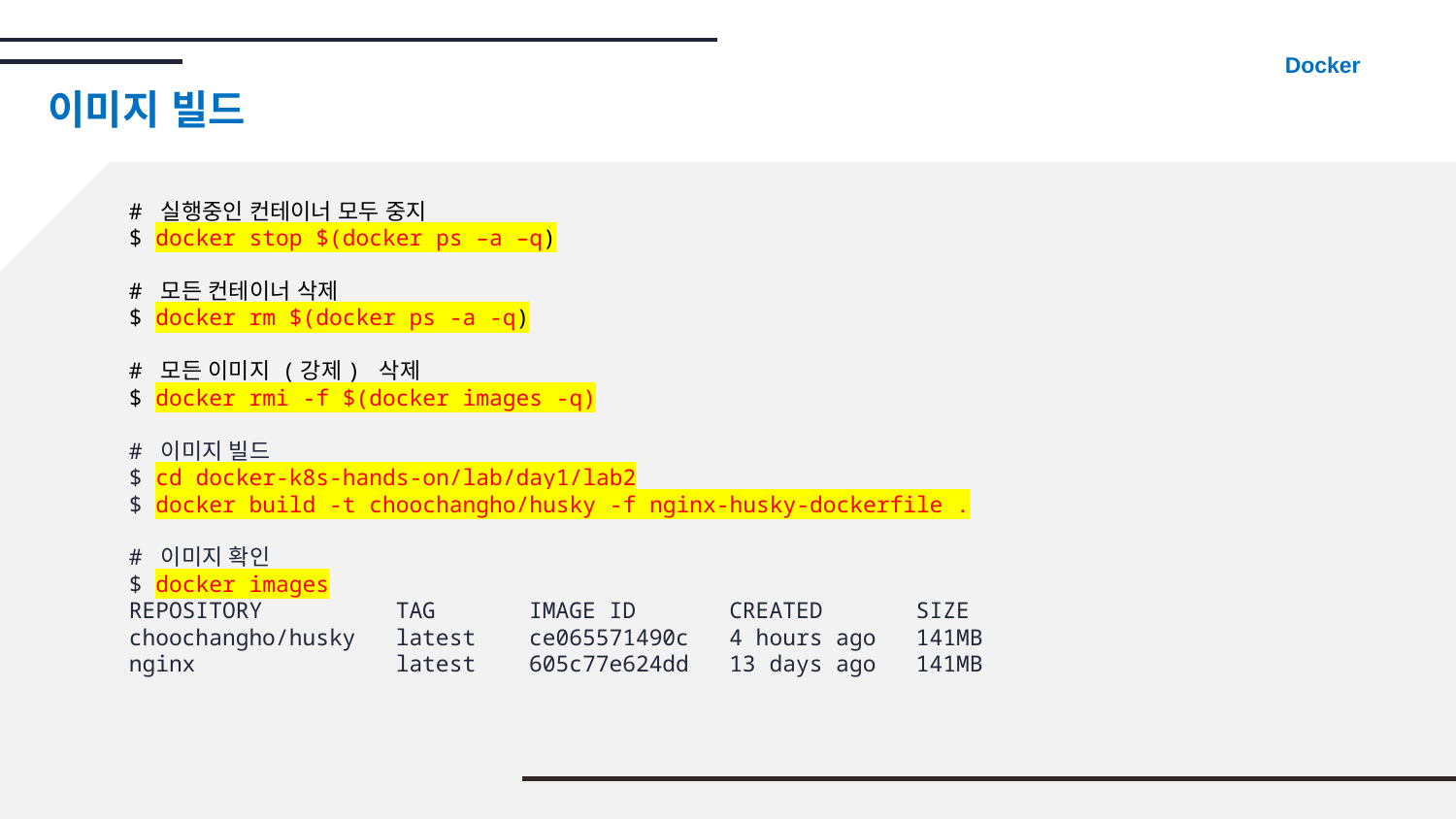

Docker
# 이미지 빌드
# 실행중인 컨테이너 모두 중지
$ docker stop $(docker ps –a –q)

# 모든 컨테이너 삭제
$ docker rm $(docker ps -a -q)

# 모든 이미지 (강제) 삭제
$ docker rmi -f $(docker images -q)

# 이미지 빌드
$ cd docker-k8s-hands-on/lab/day1/lab2
$ docker build -t choochangho/husky -f nginx-husky-dockerfile .

# 이미지 확인
$ docker images
REPOSITORY          TAG       IMAGE ID       CREATED       SIZE
choochangho/husky   latest    ce065571490c   4 hours ago   141MB
nginx               latest    605c77e624dd   13 days ago   141MB